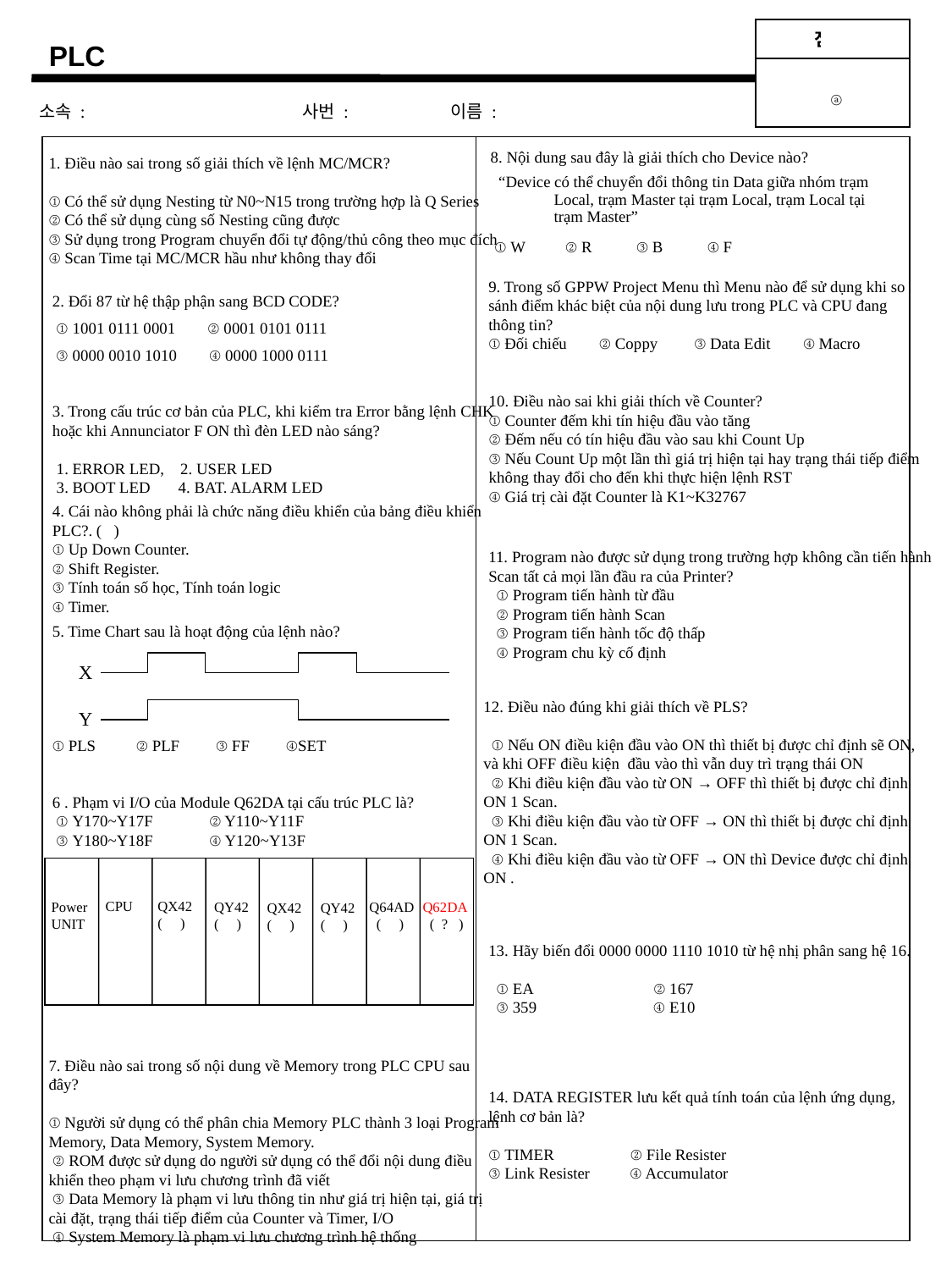

| 점 수 |
| --- |
|  |

PLC

ⓐ
소속 :                                                사번 :                      이름 :

8. Nội dung sau đây là giải thích cho Device nào?
  “Device có thể chuyển đổi thông tin Data giữa nhóm trạm Local, trạm Master tại trạm Local, trạm Local tại trạm Master”

 ① W          ② R           ③ B           ④ F
1. Điều nào sai trong số giải thích về lệnh MC/MCR?

① Có thể sử dụng Nesting từ N0~N15 trong trường hợp là Q Series
② Có thể sử dụng cùng số Nesting cũng được
③ Sử dụng trong Program chuyển đổi tự động/thủ công theo mục đích
④ Scan Time tại MC/MCR hầu như không thay đổi
9. Trong số GPPW Project Menu thì Menu nào để sử dụng khi so
sánh điểm khác biệt của nội dung lưu trong PLC và CPU đang
thông tin?
① Đối chiếu        ② Coppy         ③ Data Edit        ④ Macro

2. Đổi 87 từ hệ thập phận sang BCD CODE?
 ① 1001 0111 0001        ② 0001 0101 0111
 ③ 0000 0010 1010        ④ 0000 1000 0111
10. Điều nào sai khi giải thích về Counter?
① Counter đếm khi tín hiệu đầu vào tăng
② Đếm nếu có tín hiệu đầu vào sau khi Count Up
③ Nếu Count Up một lần thì giá trị hiện tại hay trạng thái tiếp điểm
không thay đổi cho đến khi thực hiện lệnh RST
④ Giá trị cài đặt Counter là K1~K32767
3. Trong cấu trúc cơ bản của PLC, khi kiểm tra Error bằng lệnh CHK hoặc khi Annunciator F ON thì đèn LED nào sáng?

 1. ERROR LED,    2. USER LED
 3. BOOT LED       4. BAT. ALARM LED
4. Cái nào không phải là chức năng điều khiển của bảng điều khiển PLC?. (   )
① Up Down Counter.
② Shift Register.
③ Tính toán số học, Tính toán logic
④ Timer.
11. Program nào được sử dụng trong trường hợp không cần tiến hành Scan tất cả mọi lần đầu ra của Printer?
  ① Program tiến hành từ đầu
  ② Program tiến hành Scan
  ③ Program tiến hành tốc độ thấp
  ④ Program chu kỳ cố định
5. Time Chart sau là hoạt động của lệnh nào?

① PLS          ② PLF         ③ FF         ④SET

X

Y
12. Điều nào đúng khi giải thích về PLS?

  ① Nếu ON điều kiện đầu vào ON thì thiết bị được chỉ định sẽ ON, và khi OFF điều kiện  đầu vào thì vẫn duy trì trạng thái ON
  ② Khi điều kiện đầu vào từ ON → OFF thì thiết bị được chỉ định ON 1 Scan.
  ③ Khi điều kiện đầu vào từ OFF → ON thì thiết bị được chỉ định ON 1 Scan.
  ④ Khi điều kiện đầu vào từ OFF → ON thì Device được chỉ định ON .

6 . Phạm vi I/O của Module Q62DA tại cấu trúc PLC là?
 ① Y170~Y17F              ② Y110~Y11F
 ③ Y180~Y18F              ④ Y120~Y13F

 CPU
QX42
(     )
QY42
(     )
Power
UNIT
Q64AD
  (     )
Q62DA
  (  ?   )
QX42
(     )
QY42
(     )

13. Hãy biến đổi 0000 0000 1110 1010 từ hệ nhị phân sang hệ 16.

  ① EA                              ② 167
  ③ 359                             ④ E10
7. Điều nào sai trong số nội dung về Memory trong PLC CPU sau đây?

① Người sử dụng có thể phân chia Memory PLC thành 3 loại Program Memory, Data Memory, System Memory.
 ② ROM được sử dụng do người sử dụng có thể đổi nội dung điều khiển theo phạm vi lưu chương trình đã viết
 ③ Data Memory là phạm vi lưu thông tin như giá trị hiện tại, giá trị cài đặt, trạng thái tiếp điểm của Counter và Timer, I/O
 ④ System Memory là phạm vi lưu chương trình hệ thống
14. DATA REGISTER lưu kết quả tính toán của lệnh ứng dụng,
lệnh cơ bản là?

① TIMER                   ② File Resister
③ Link Resister          ④ Accumulator